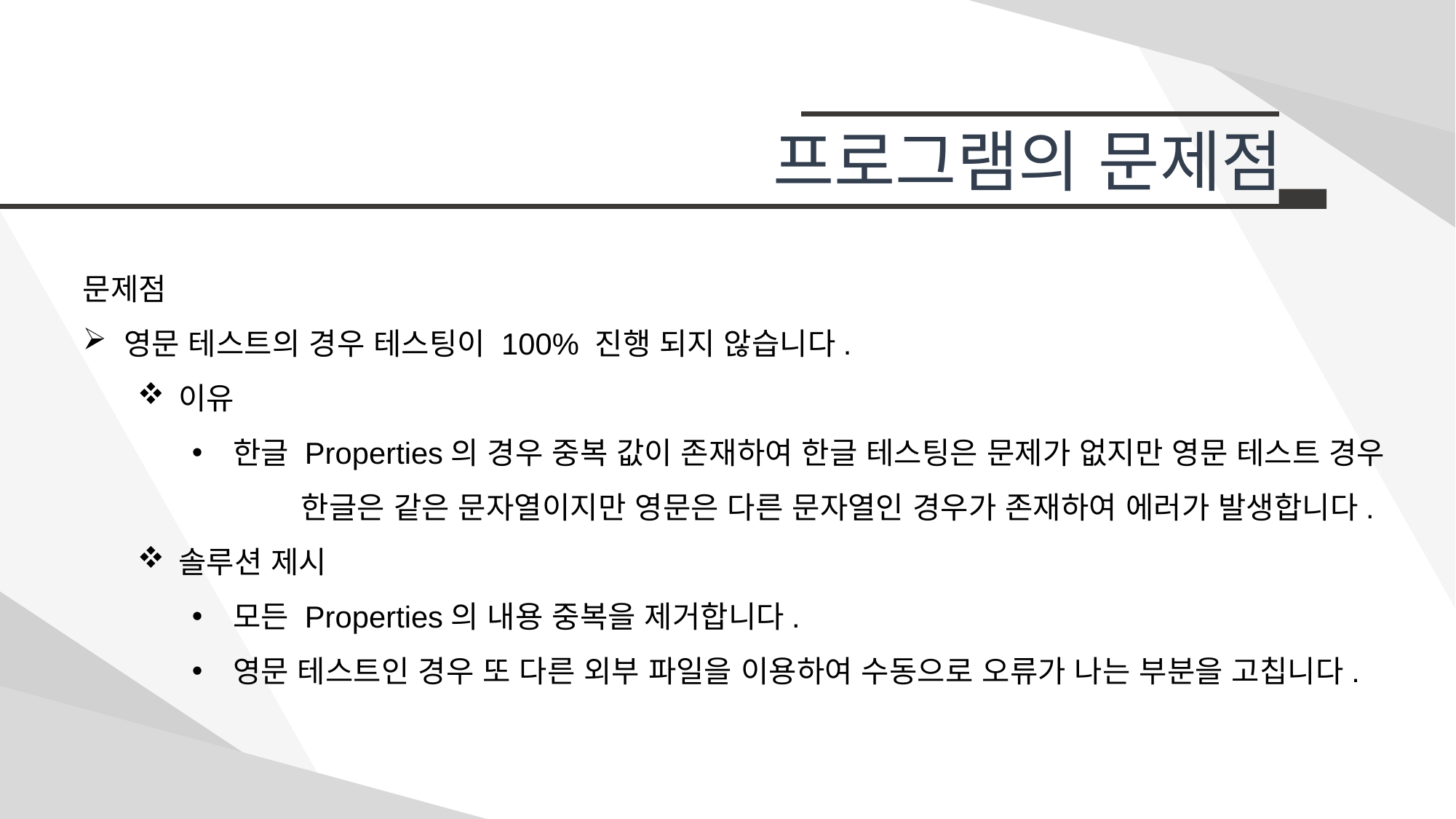

프로그램의 문제점

문제점
영문 테스트의 경우 테스팅이 100% 진행 되지 않습니다.
이유
한글 Properties의 경우 중복 값이 존재하여 한글 테스팅은 문제가 없지만 영문 테스트 경우
	한글은 같은 문자열이지만 영문은 다른 문자열인 경우가 존재하여 에러가 발생합니다.
솔루션 제시
모든 Properties의 내용 중복을 제거합니다.
영문 테스트인 경우 또 다른 외부 파일을 이용하여 수동으로 오류가 나는 부분을 고칩니다.